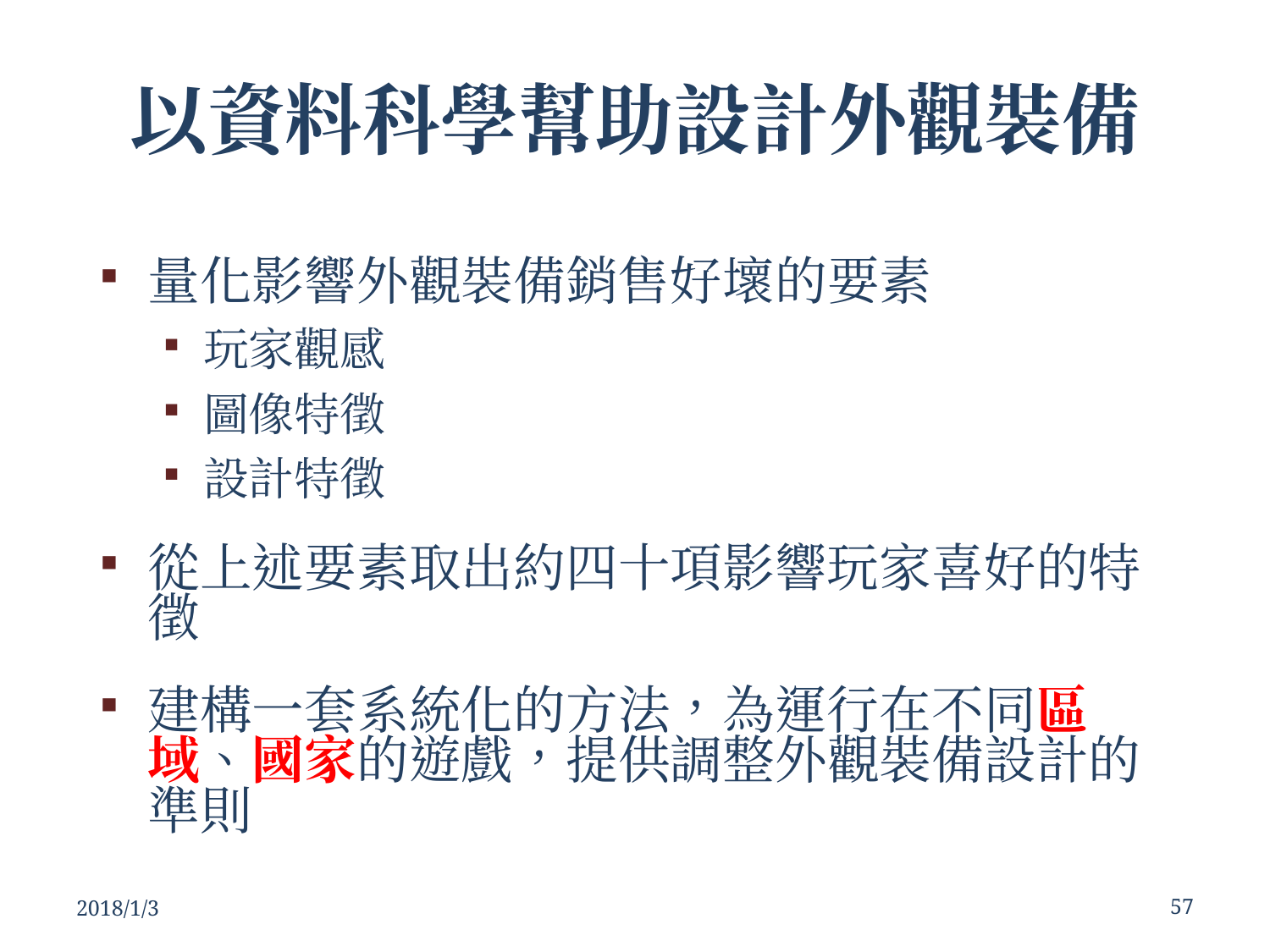

# 以資料科學幫助設計外觀裝備
量化影響外觀裝備銷售好壞的要素
玩家觀感
圖像特徵
設計特徵
從上述要素取出約四十項影響玩家喜好的特徵
建構一套系統化的方法，為運行在不同區域、國家的遊戲，提供調整外觀裝備設計的準則
2018/1/3

57